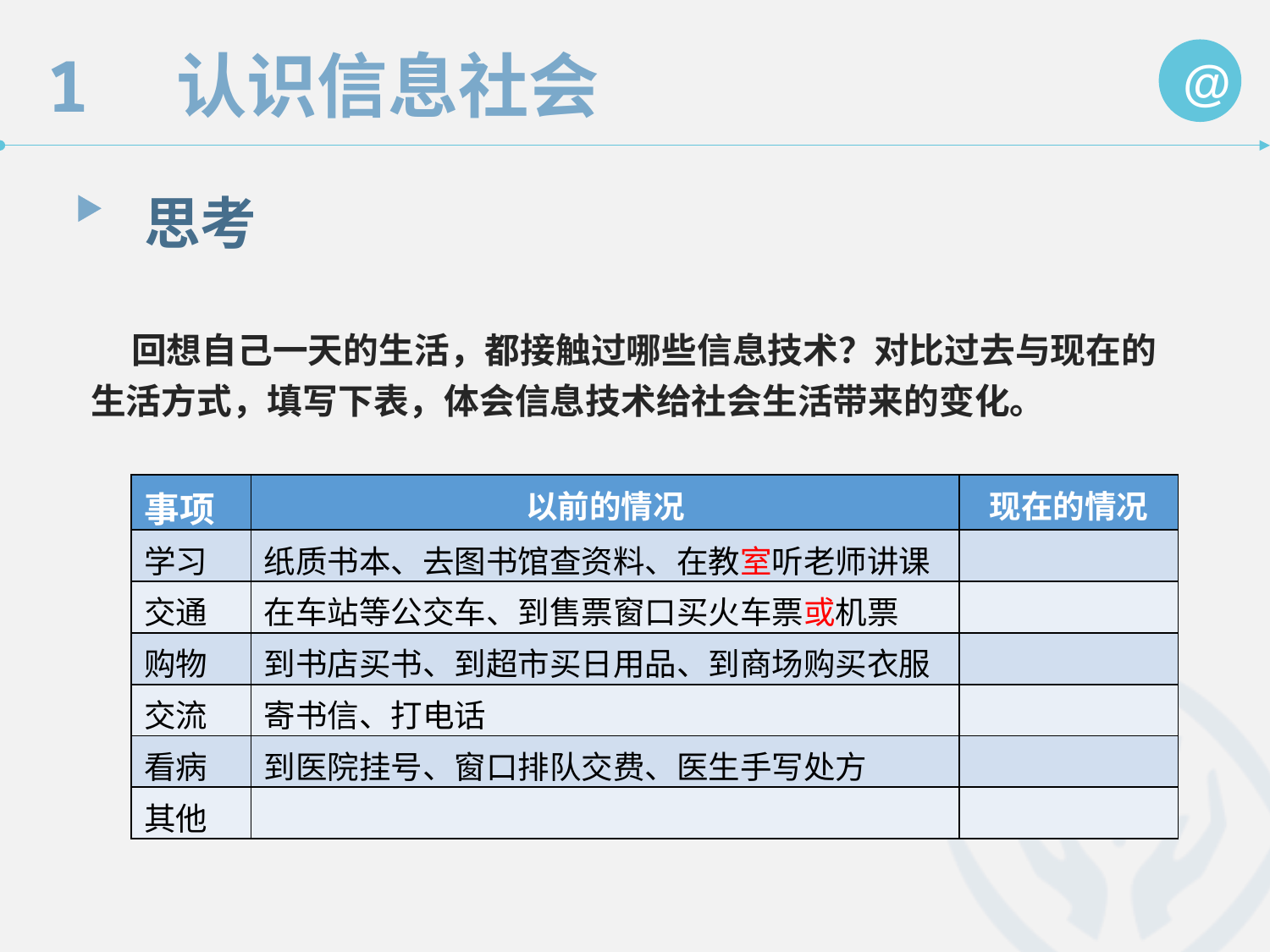

1　认识信息社会
@
思考

    回想自己一天的生活，都接触过哪些信息技术？对比过去与现在的生活方式，填写下表，体会信息技术给社会生活带来的变化。
| 事项 | 以前的情况 | 现在的情况 |
| --- | --- | --- |
| 学习 | 纸质书本、去图书馆查资料、在教室听老师讲课 |  |
| 交通 | 在车站等公交车、到售票窗口买火车票或机票 |  |
| 购物 | 到书店买书、到超市买日用品、到商场购买衣服 |  |
| 交流 | 寄书信、打电话 |  |
| 看病 | 到医院挂号、窗口排队交费、医生手写处方 |  |
| 其他 |  |  |